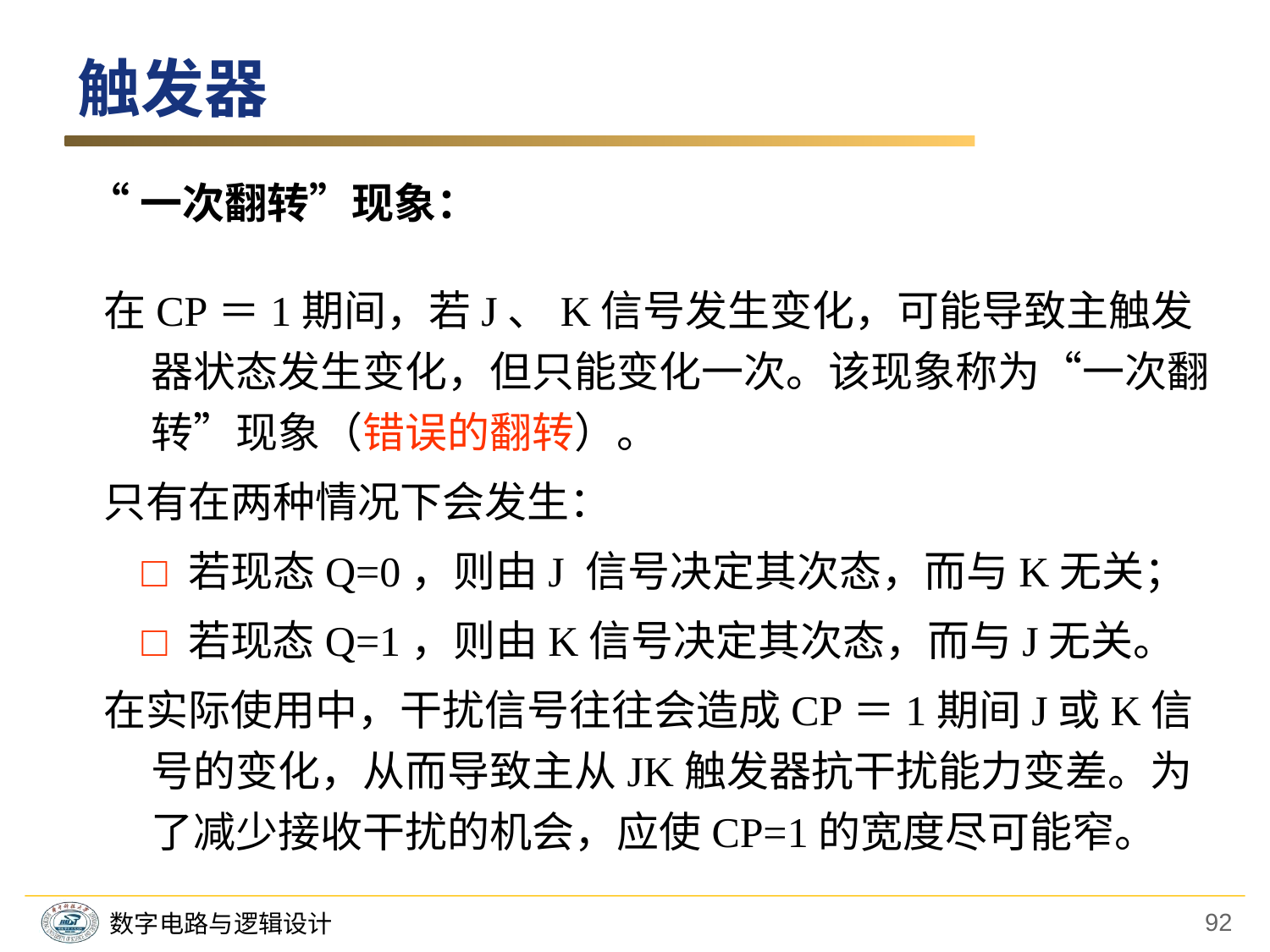

触发器
“一次翻转”现象：
在CP＝1期间，若J、K信号发生变化，可能导致主触发器状态发生变化，但只能变化一次。该现象称为“一次翻转”现象（错误的翻转）。
只有在两种情况下会发生：
    □ 若现态Q=0，则由J 信号决定其次态，而与K无关；
    □ 若现态Q=1，则由K信号决定其次态，而与J无关。
在实际使用中，干扰信号往往会造成CP＝1期间J或K信号的变化，从而导致主从JK触发器抗干扰能力变差。为了减少接收干扰的机会，应使CP=1的宽度尽可能窄。
92
数字电路与逻辑设计